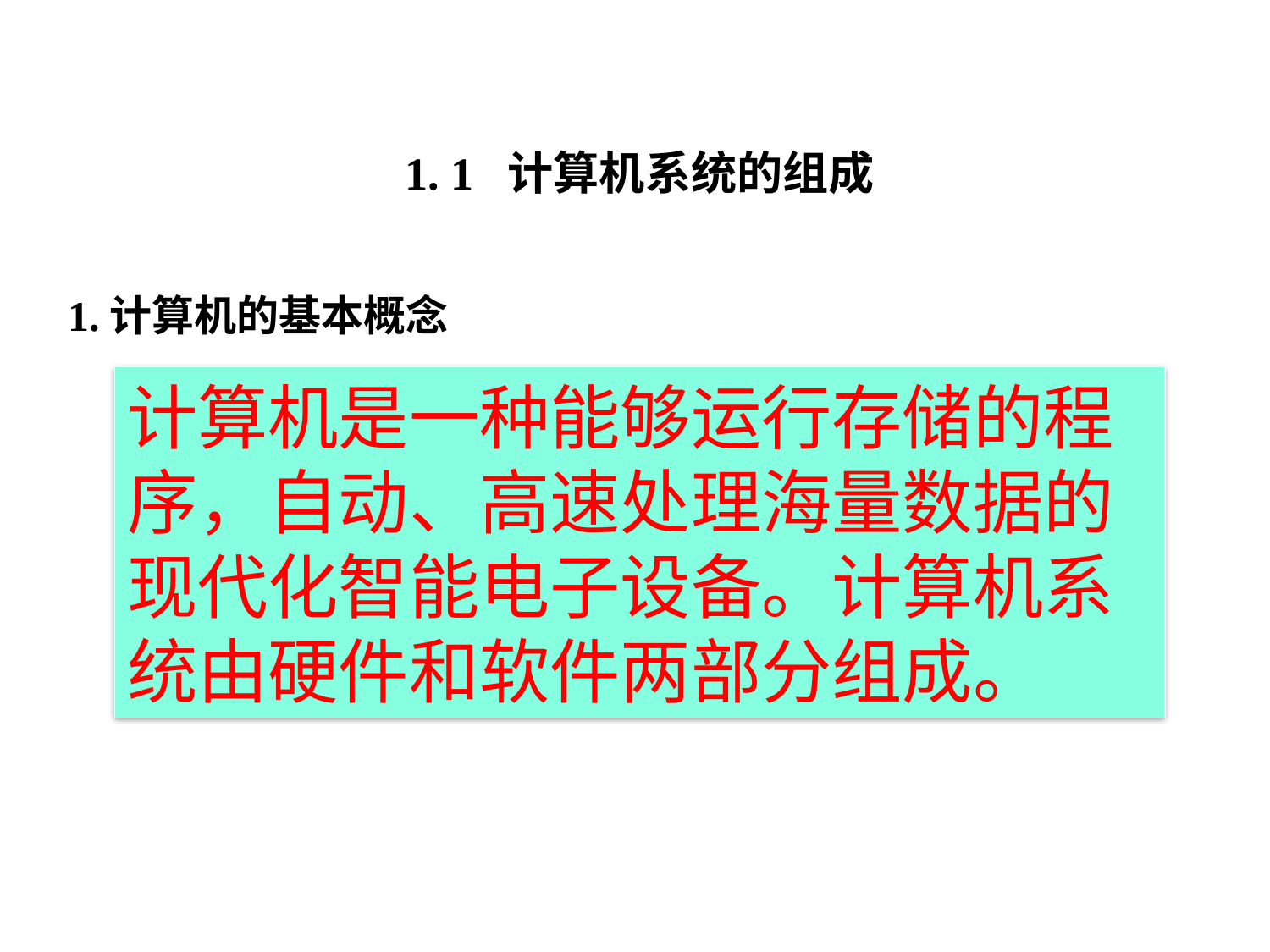

# 1. 1  计算机系统的组成
1.计算机的基本概念

计算机是一种能够运行存储的程序，自动、高速处理海量数据的现代化智能电子设备。计算机系统由硬件和软件两部分组成。